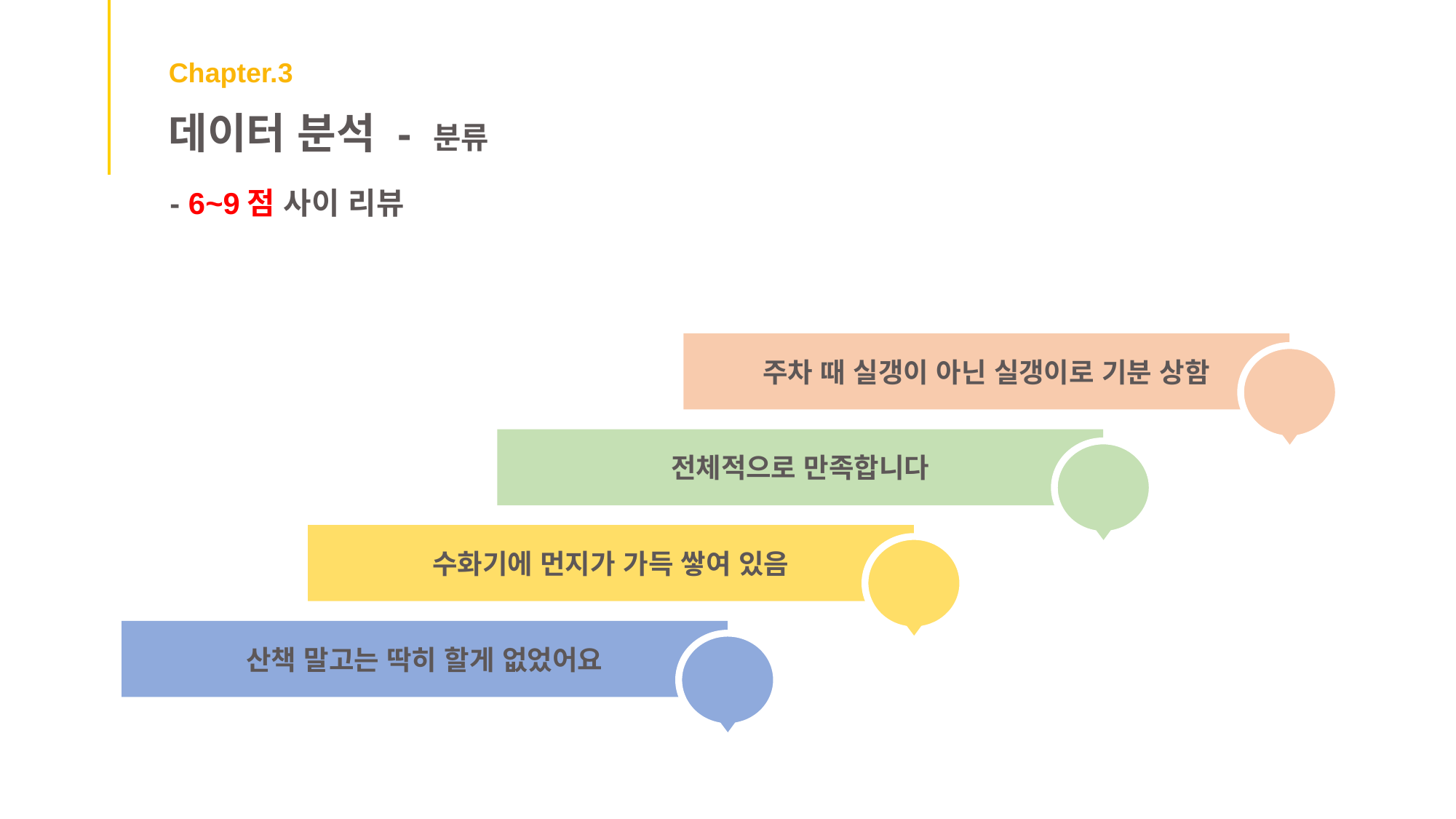

Chapter.3
데이터 분석 - 분류
- 6~9점 사이 리뷰
주차 때 실갱이 아닌 실갱이로 기분 상함

전체적으로 만족합니다

수화기에 먼지가 가득 쌓여 있음

산책 말고는 딱히 할게 없었어요